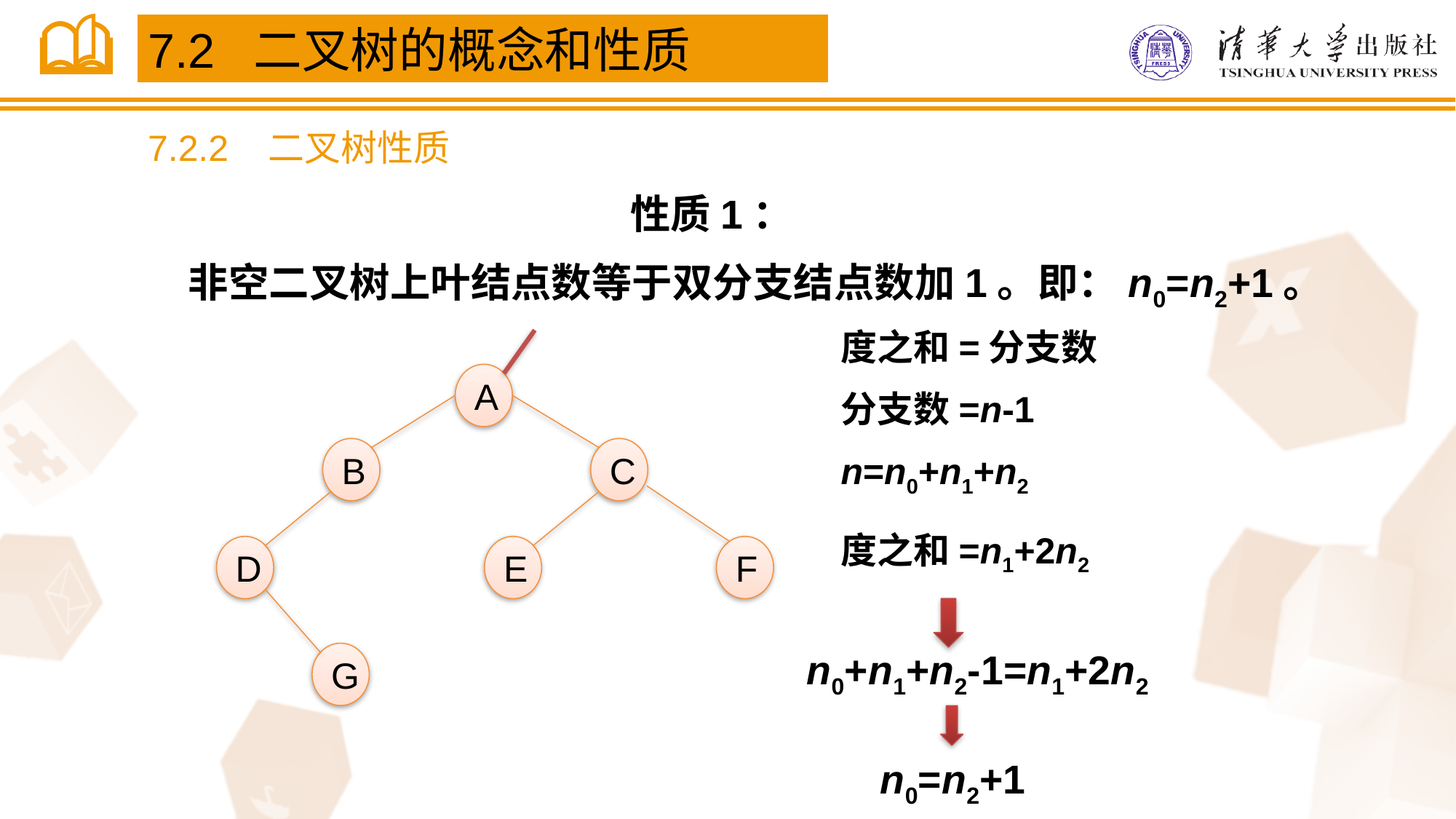

7.2  二叉树的概念和性质

7.2.2   二叉树性质
 性质1：
 非空二叉树上叶结点数等于双分支结点数加1。即：n0=n2+1。
度之和=分支数
分支数=n-1
n=n0+n1+n2
A
B
C
D
E
F
G
度之和=n1+2n2

n0+n1+n2-1=n1+2n2

n0=n2+1